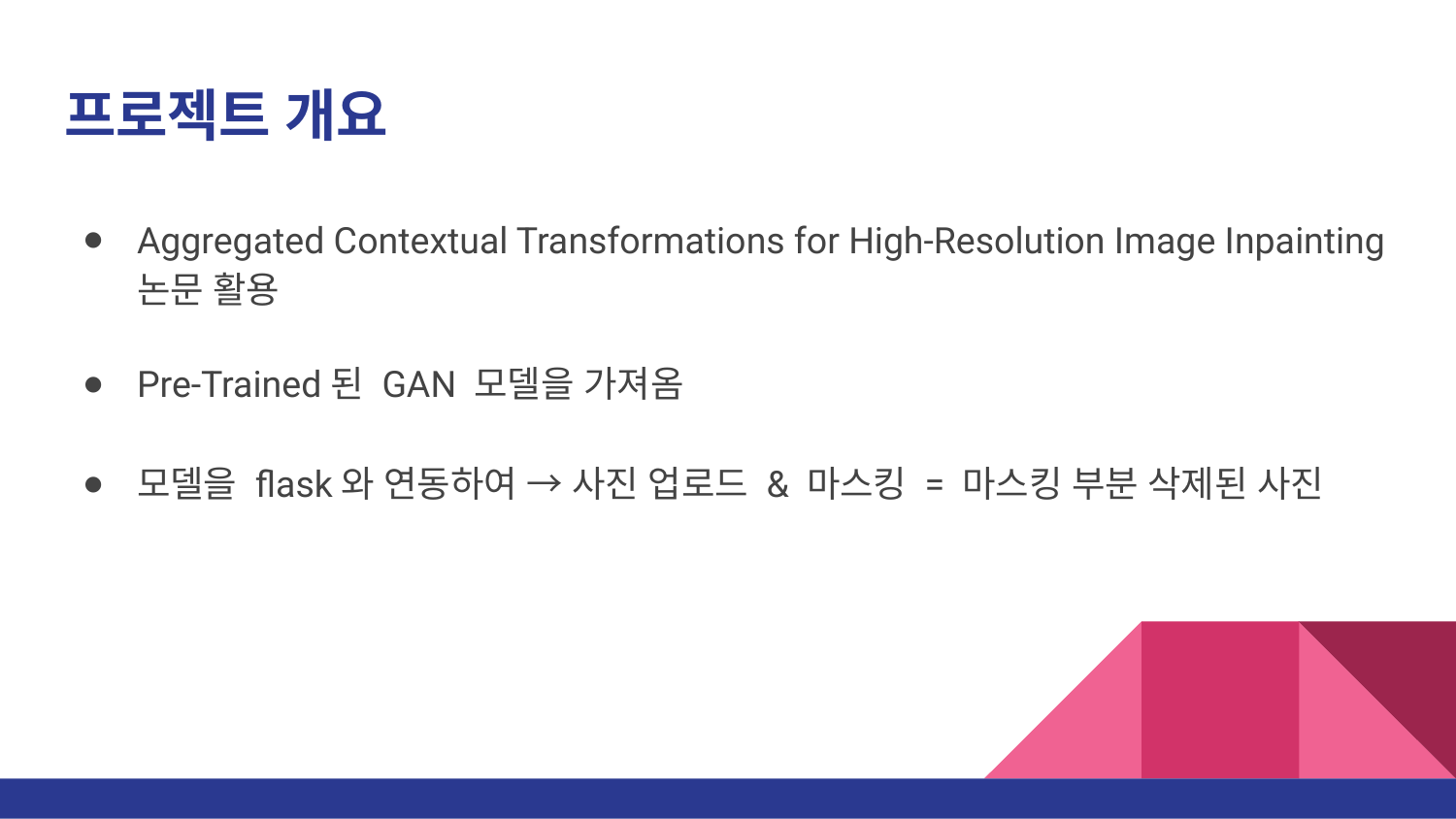

# 프로젝트 개요
Aggregated Contextual Transformations for High-Resolution Image Inpainting 논문 활용
Pre-Trained된 GAN 모델을 가져옴
모델을 flask와 연동하여 → 사진 업로드 & 마스킹 = 마스킹 부분 삭제된 사진